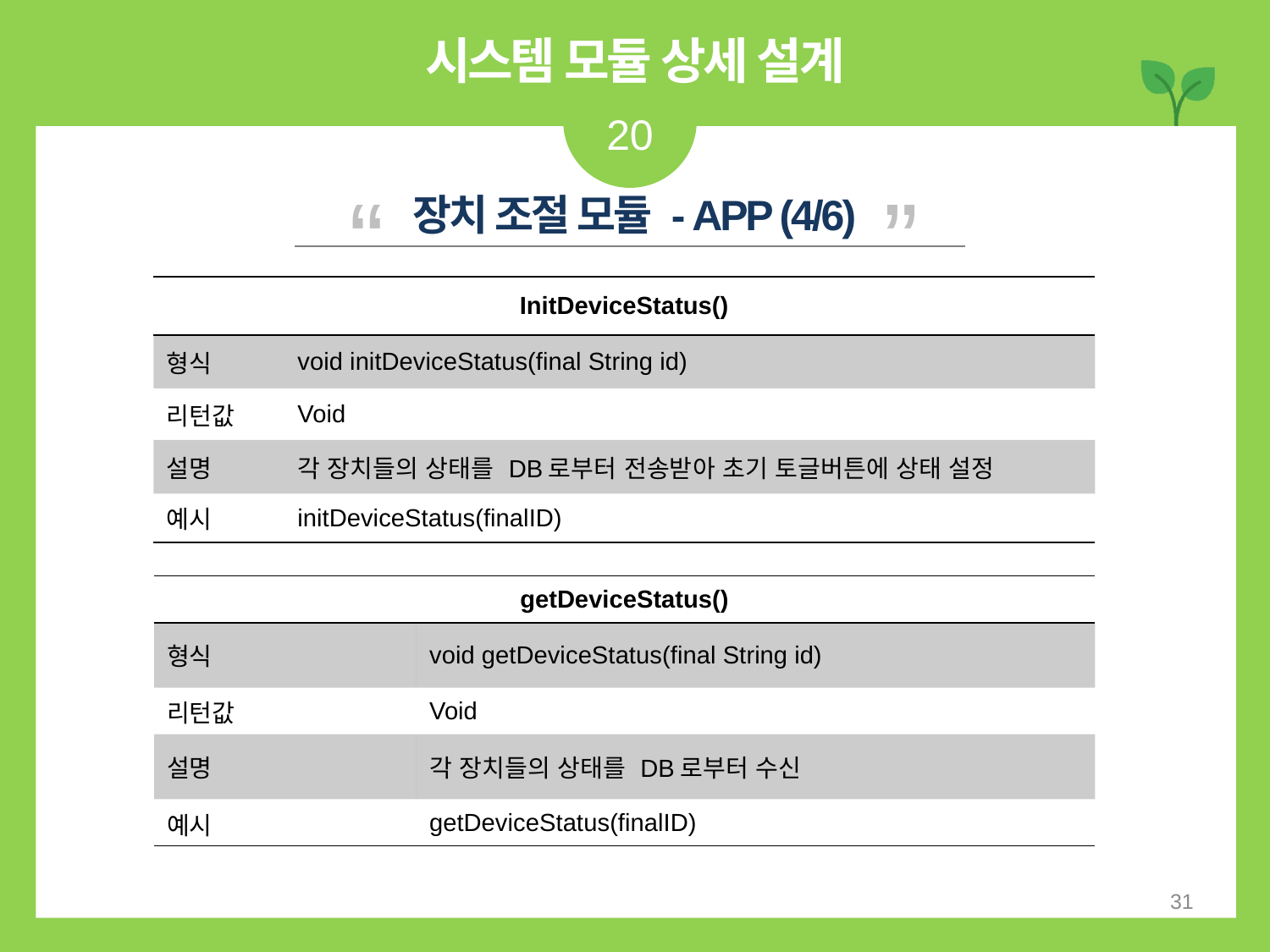

시스템 모듈 상세 설계

20

“                 ”
장치 조절 모듈 - APP (4/6)
| InitDeviceStatus() |  |
| --- | --- |
| 형식 | void initDeviceStatus(final String id) |
| 리턴값 | Void |
| 설명 | 각 장치들의 상태를 DB로부터 전송받아 초기 토글버튼에 상태 설정 |
| 예시 | initDeviceStatus(finalID) |
| getDeviceStatus() |  |
| --- | --- |
| 형식 | void getDeviceStatus(final String id) |
| 리턴값 | Void |
| 설명 | 각 장치들의 상태를 DB로부터 수신 |
| 예시 | getDeviceStatus(finalID) |
31